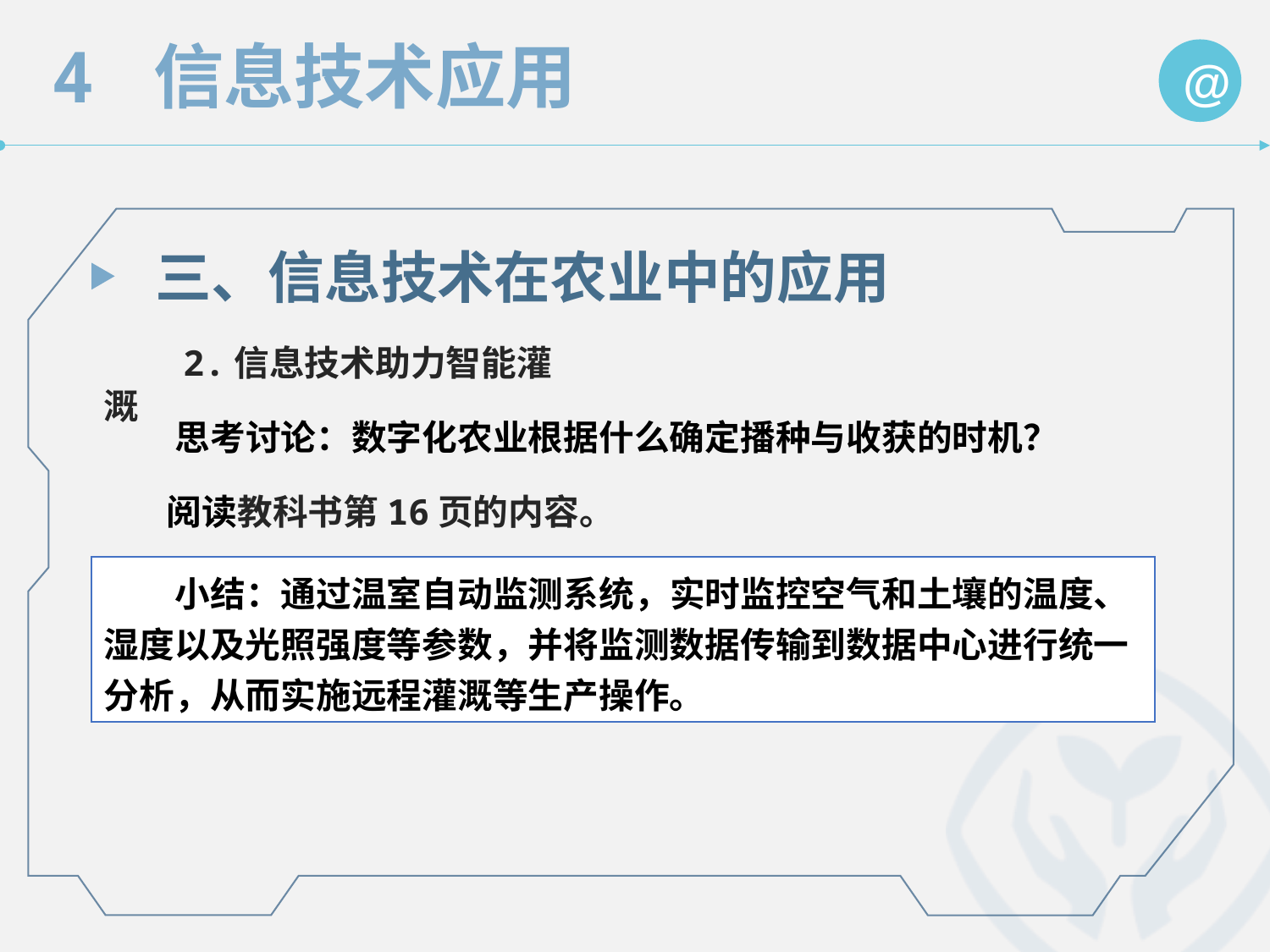

三、信息技术在农业中的应用

　　2.信息技术助力智能灌溉
　　思考讨论：数字化农业根据什么确定播种与收获的时机？
　　阅读教科书第16页的内容。
　　小结：通过温室自动监测系统，实时监控空气和土壤的温度、湿度以及光照强度等参数，并将监测数据传输到数据中心进行统一分析，从而实施远程灌溉等生产操作。